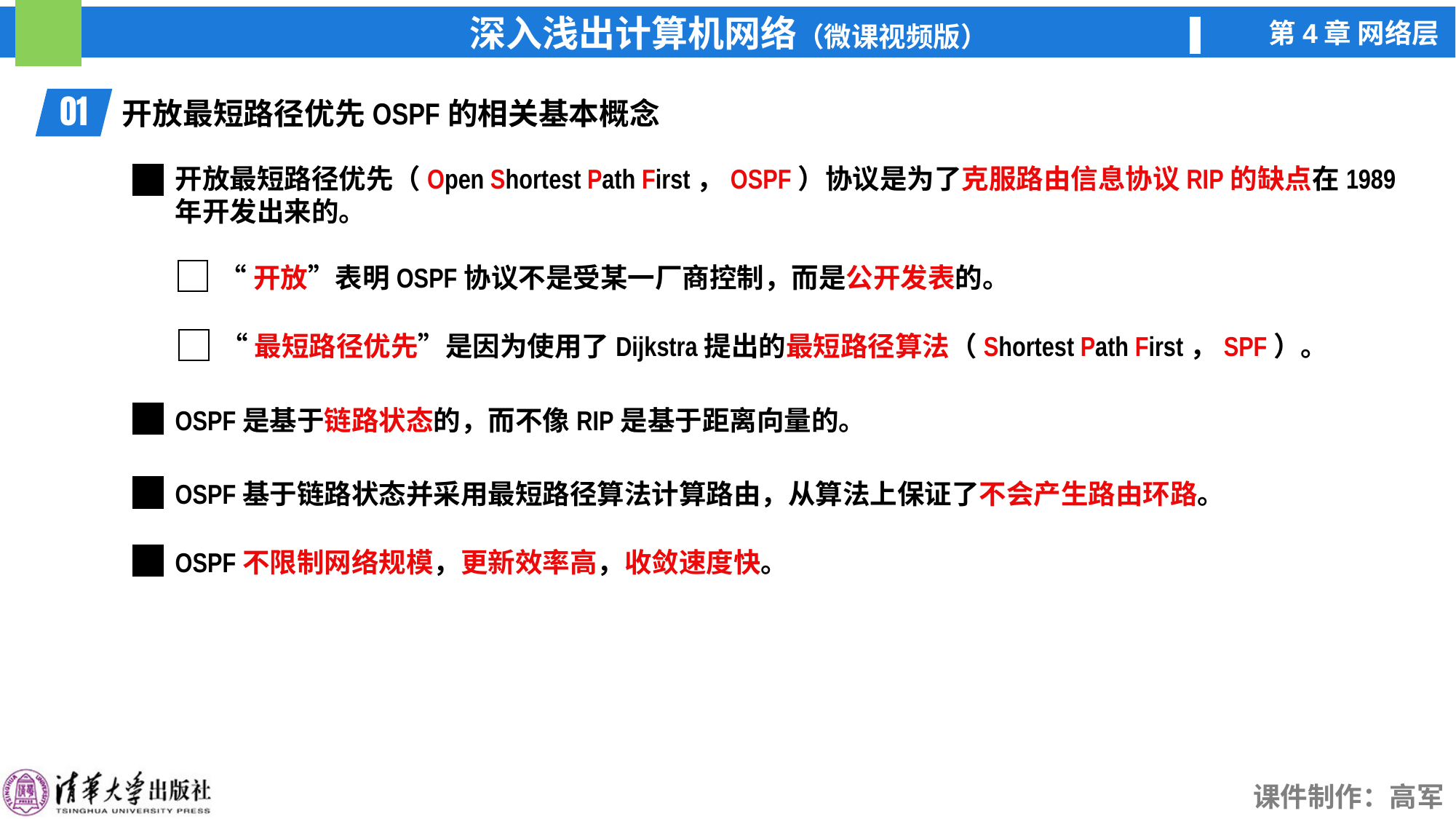

01
开放最短路径优先OSPF的相关基本概念
开放最短路径优先（Open Shortest Path First，OSPF）协议是为了克服路由信息协议RIP的缺点在1989年开发出来的。

“开放”表明OSPF协议不是受某一厂商控制，而是公开发表的。

“最短路径优先”是因为使用了Dijkstra提出的最短路径算法（Shortest Path First，SPF）。

OSPF是基于链路状态的，而不像RIP是基于距离向量的。

OSPF基于链路状态并采用最短路径算法计算路由，从算法上保证了不会产生路由环路。

OSPF不限制网络规模，更新效率高，收敛速度快。